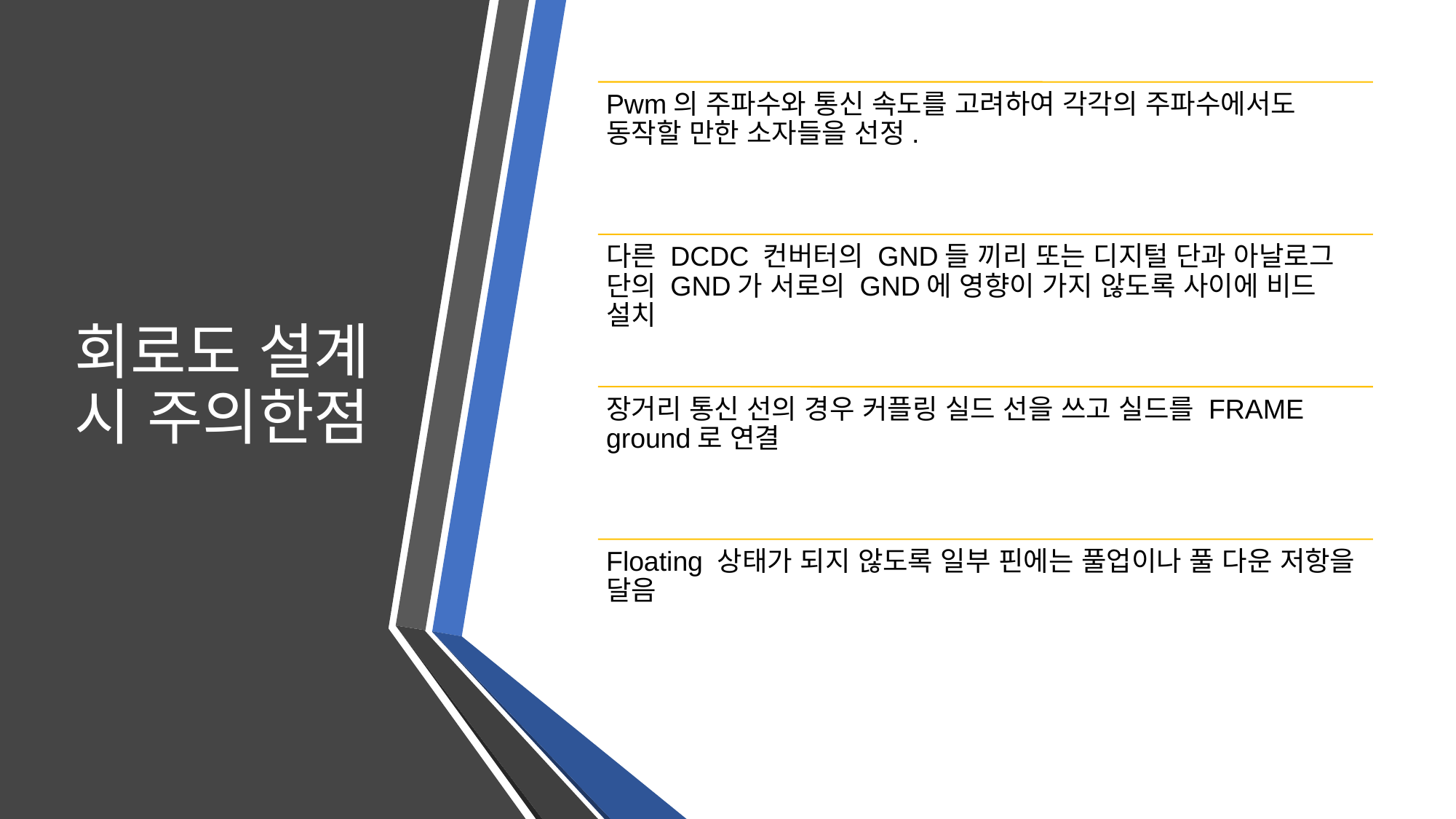

# 회로도 설계 시 주의한점
Pwm의 주파수와 통신 속도를 고려하여 각각의 주파수에서도 동작할 만한 소자들을 선정.
다른 DCDC 컨버터의 GND들 끼리 또는 디지털 단과 아날로그 단의 GND가 서로의 GND에 영향이 가지 않도록 사이에 비드 설치
장거리 통신 선의 경우 커플링 실드 선을 쓰고 실드를 FRAME ground로 연결
Floating 상태가 되지 않도록 일부 핀에는 풀업이나 풀 다운 저항을 달음